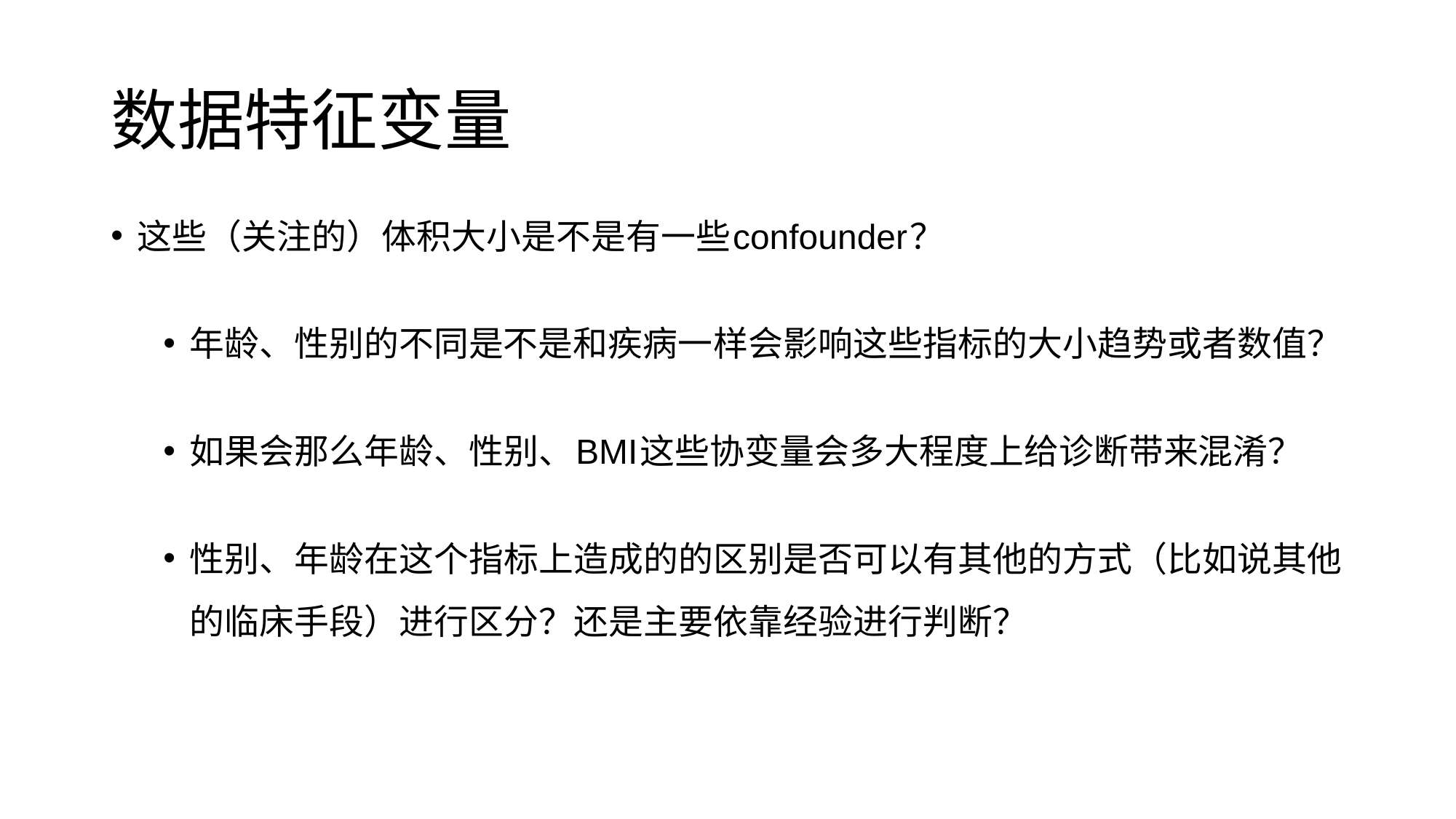

# 数据特征变量
这些（关注的）体积大小是不是有一些confounder？

年龄、性别的不同是不是和疾病一样会影响这些指标的大小趋势或者数值？

如果会那么年龄、性别、BMI这些协变量会多大程度上给诊断带来混淆？

性别、年龄在这个指标上造成的的区别是否可以有其他的方式（比如说其他的临床手段）进行区分？还是主要依靠经验进行判断？